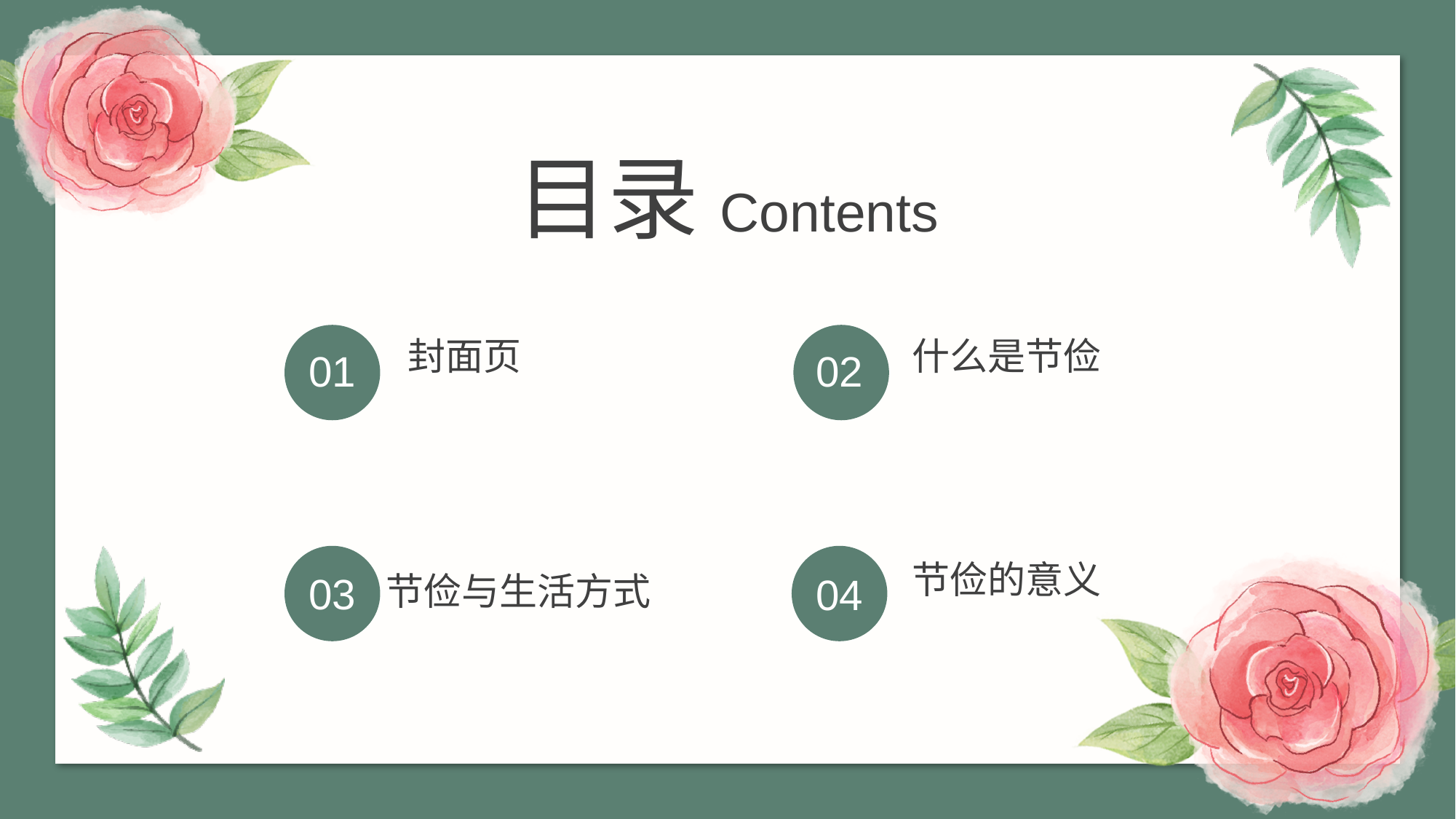

目录Contents

封面页
什么是节俭
01
02

节俭的意义
03
节俭与生活方式
04